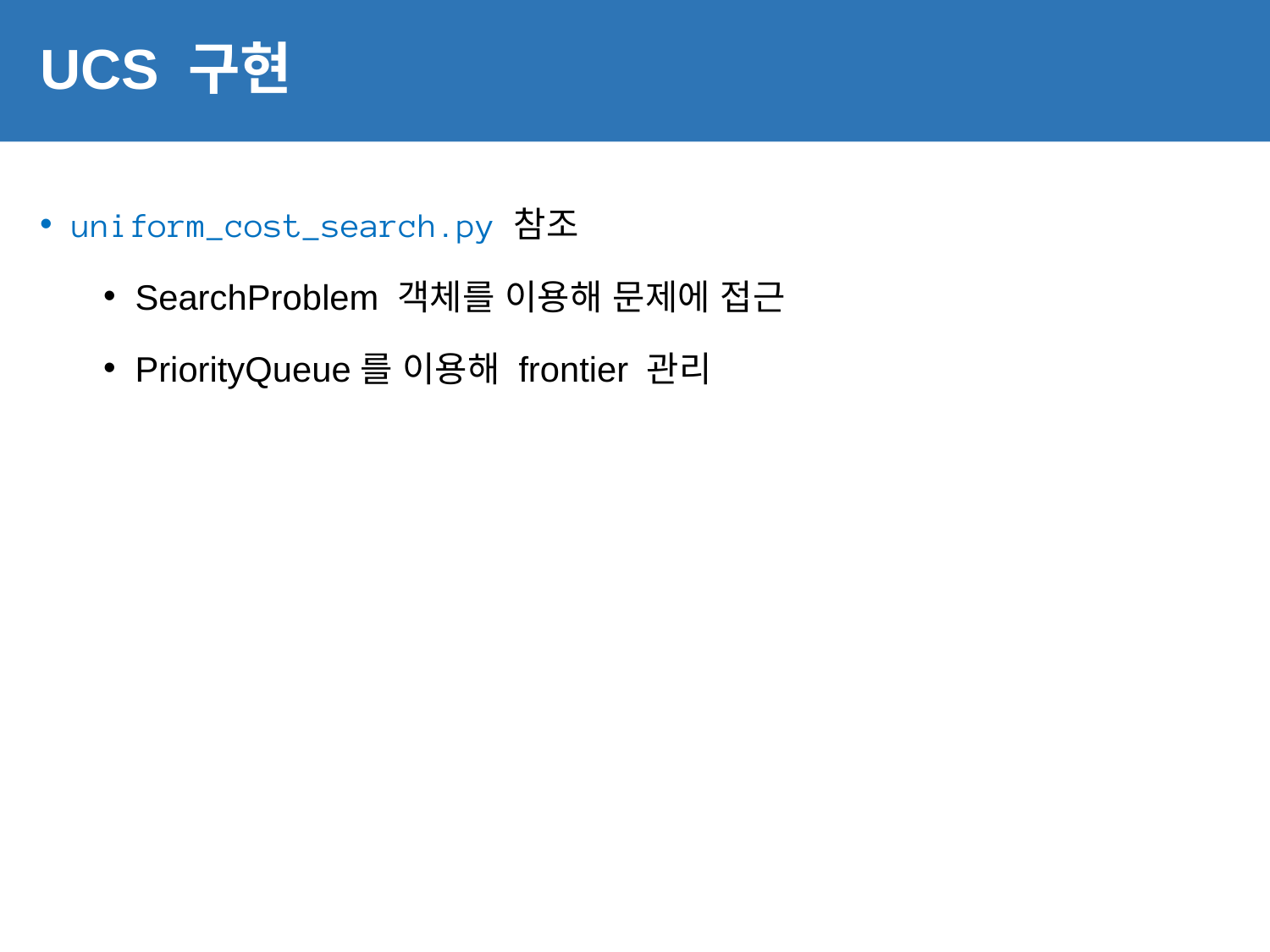

# UCS 구현
41
uniform_cost_search.py 참조
SearchProblem 객체를 이용해 문제에 접근
PriorityQueue를 이용해 frontier 관리